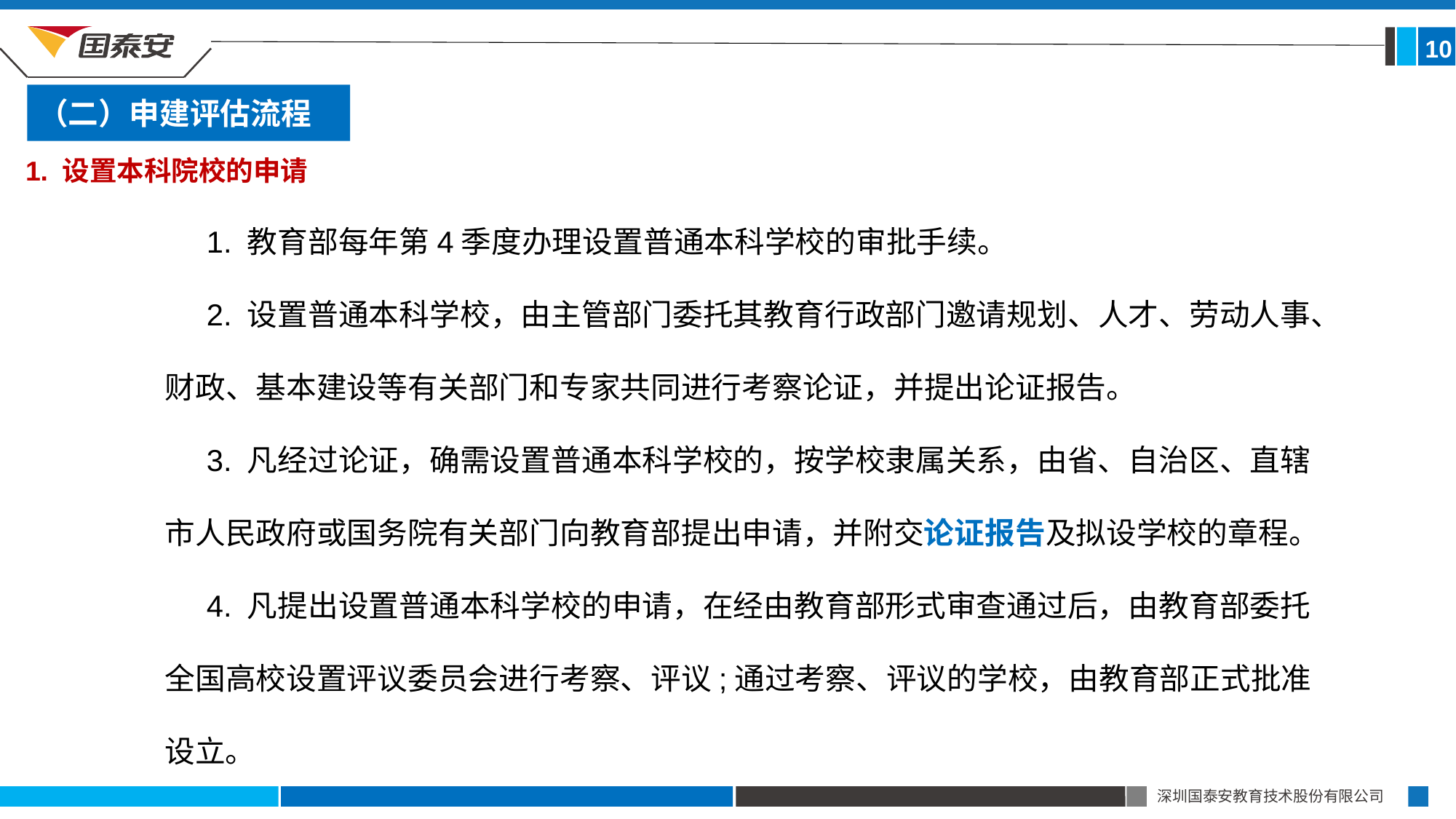

10
（二）申建评估流程
1. 设置本科院校的申请
     1. 教育部每年第4季度办理设置普通本科学校的审批手续。
     2. 设置普通本科学校，由主管部门委托其教育行政部门邀请规划、人才、劳动人事、财政、基本建设等有关部门和专家共同进行考察论证，并提出论证报告。
     3. 凡经过论证，确需设置普通本科学校的，按学校隶属关系，由省、自治区、直辖市人民政府或国务院有关部门向教育部提出申请，并附交论证报告及拟设学校的章程。
     4. 凡提出设置普通本科学校的申请，在经由教育部形式审查通过后，由教育部委托全国高校设置评议委员会进行考察、评议;通过考察、评议的学校，由教育部正式批准设立。